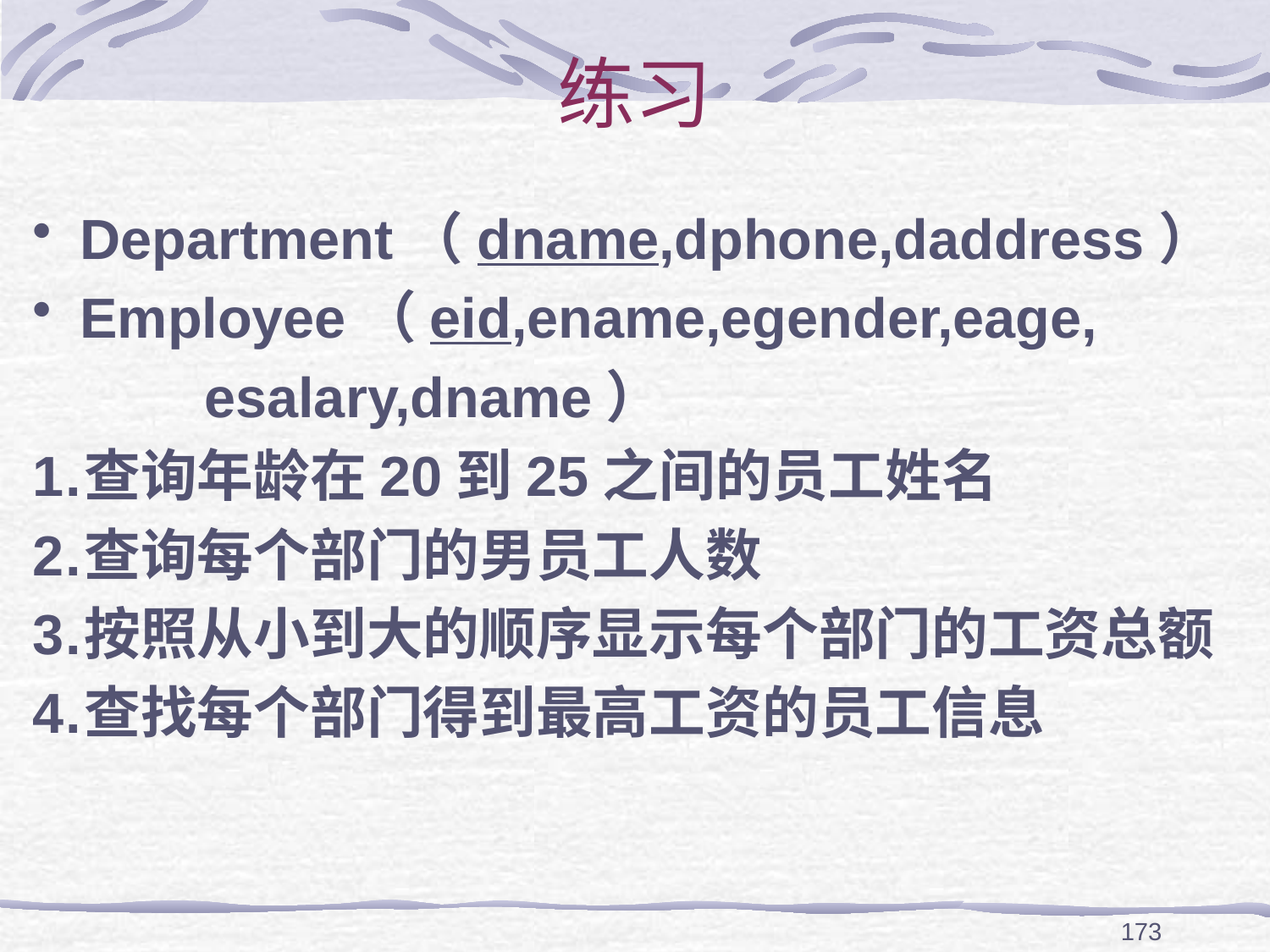

# 练习
Department（dname,dphone,daddress）
Employee（eid,ename,egender,eage,
           esalary,dname）
查询年龄在20到25之间的员工姓名
查询每个部门的男员工人数
按照从小到大的顺序显示每个部门的工资总额
查找每个部门得到最高工资的员工信息

173